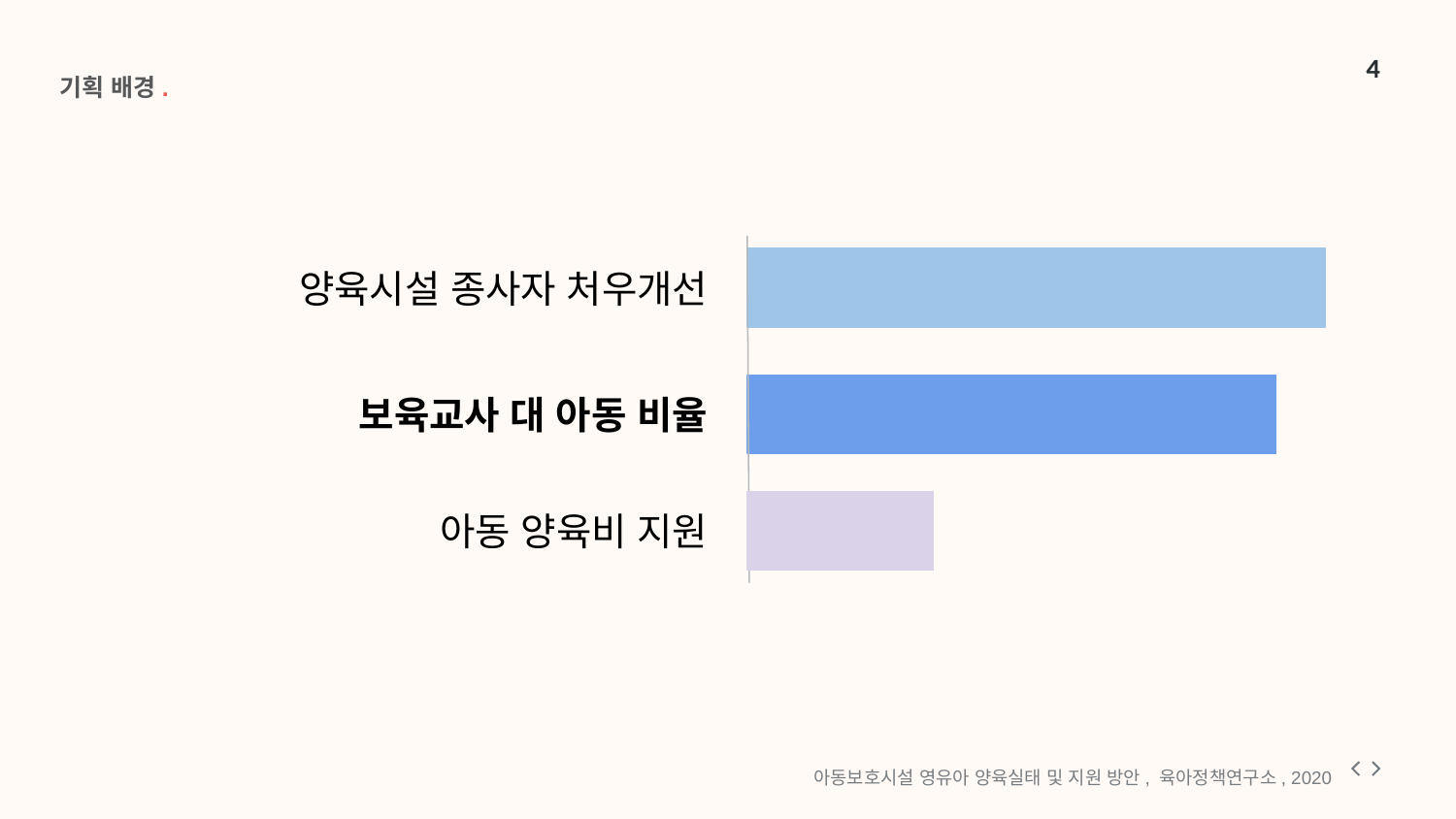

기획 배경.

양육시설 종사자 처우개선
보육교사 대 아동 비율

아동 양육비 지원
아동보호시설 영유아 양육실태 및 지원 방안, 육아정책연구소, 2020